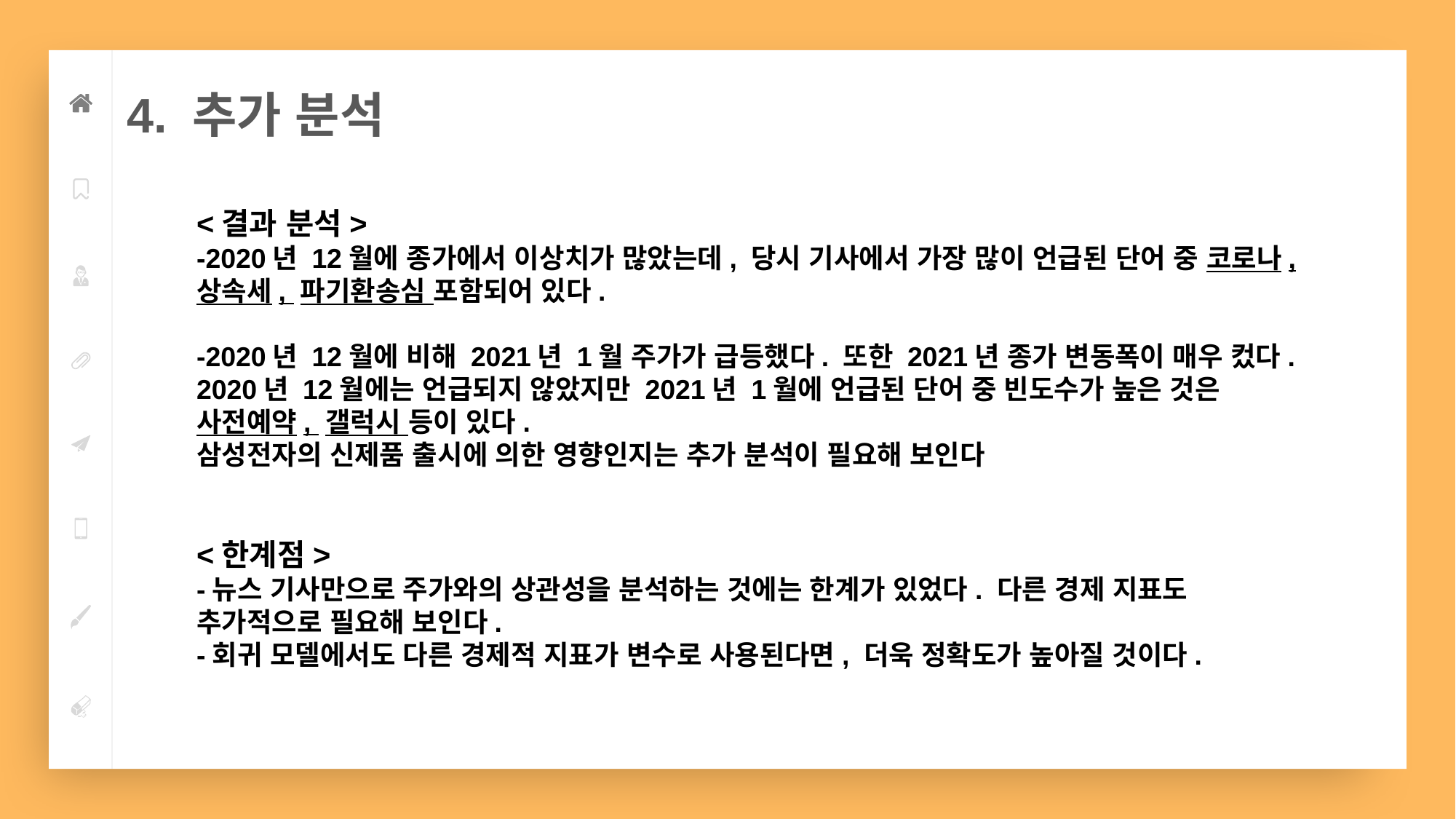

4. 추가 분석

<결과 분석>
-2020년 12월에 종가에서 이상치가 많았는데, 당시 기사에서 가장 많이 언급된 단어 중 코로나, 상속세, 파기환송심 포함되어 있다.

-2020년 12월에 비해 2021년 1월 주가가 급등했다. 또한 2021년 종가 변동폭이 매우 컸다. 2020년 12월에는 언급되지 않았지만 2021년 1월에 언급된 단어 중 빈도수가 높은 것은 사전예약, 갤럭시 등이 있다.
삼성전자의 신제품 출시에 의한 영향인지는 추가 분석이 필요해 보인다

<한계점>
-뉴스 기사만으로 주가와의 상관성을 분석하는 것에는 한계가 있었다. 다른 경제 지표도 추가적으로 필요해 보인다.
-회귀 모델에서도 다른 경제적 지표가 변수로 사용된다면, 더욱 정확도가 높아질 것이다.